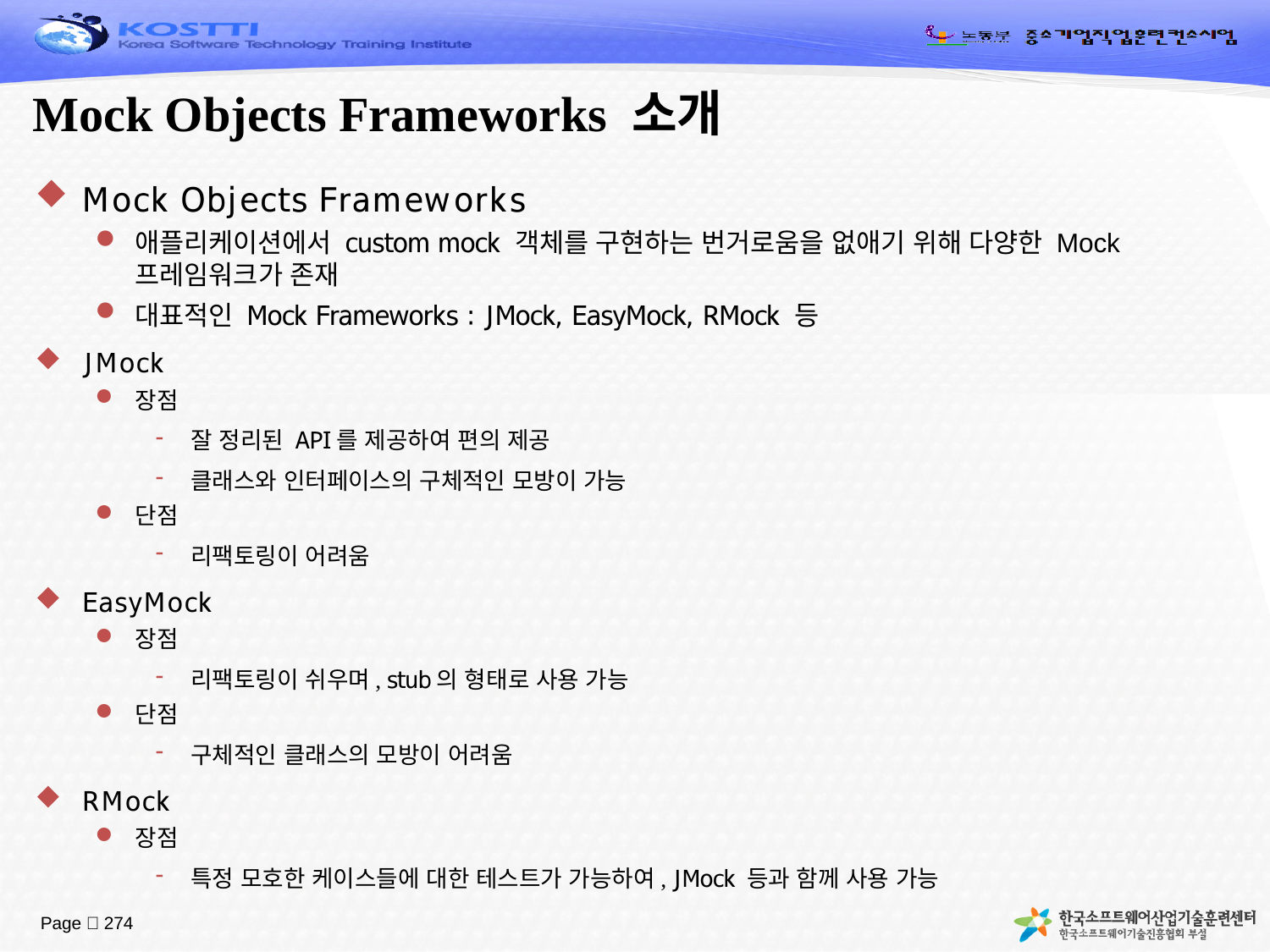

# Mock Objects Frameworks 소개
Mock Objects Frameworks
애플리케이션에서 custom mock 객체를 구현하는 번거로움을 없애기 위해 다양한 Mock 프레임워크가 존재
대표적인 Mock Frameworks : JMock, EasyMock, RMock 등
JMock
장점
잘 정리된 API를 제공하여 편의 제공
클래스와 인터페이스의 구체적인 모방이 가능
단점
리팩토링이 어려움
EasyMock
장점
리팩토링이 쉬우며, stub의 형태로 사용 가능
단점
구체적인 클래스의 모방이 어려움
RMock
장점
특정 모호한 케이스들에 대한 테스트가 가능하여, JMock 등과 함께 사용 가능